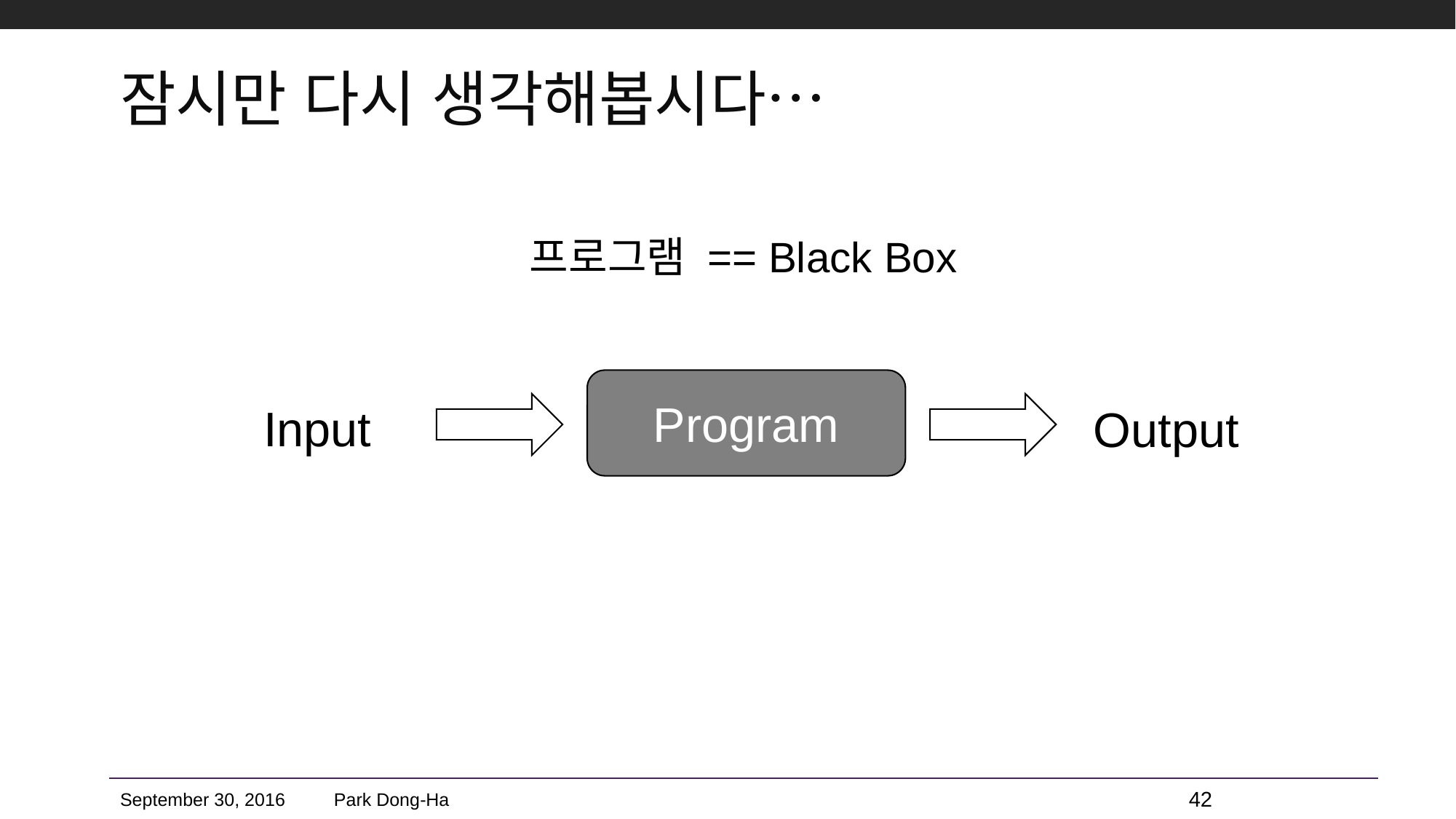

# 잠시만 다시 생각해봅시다…
프로그램 == Black Box
Program
Input

Output
Park Dong-Ha
42